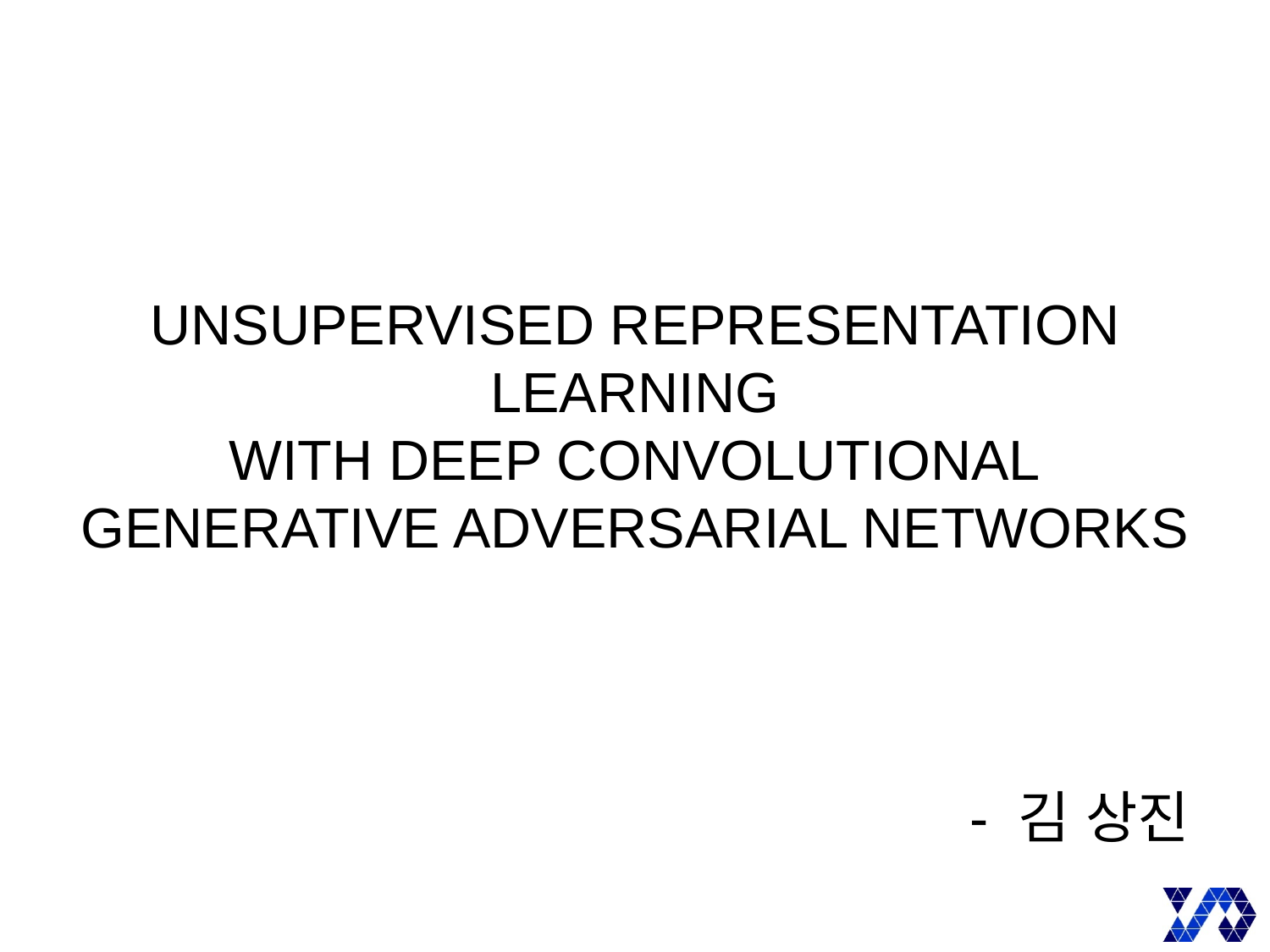

# UNSUPERVISED REPRESENTATION LEARNING WITH DEEP CONVOLUTIONAL GENERATIVE ADVERSARIAL NETWORKS
- 김 상진